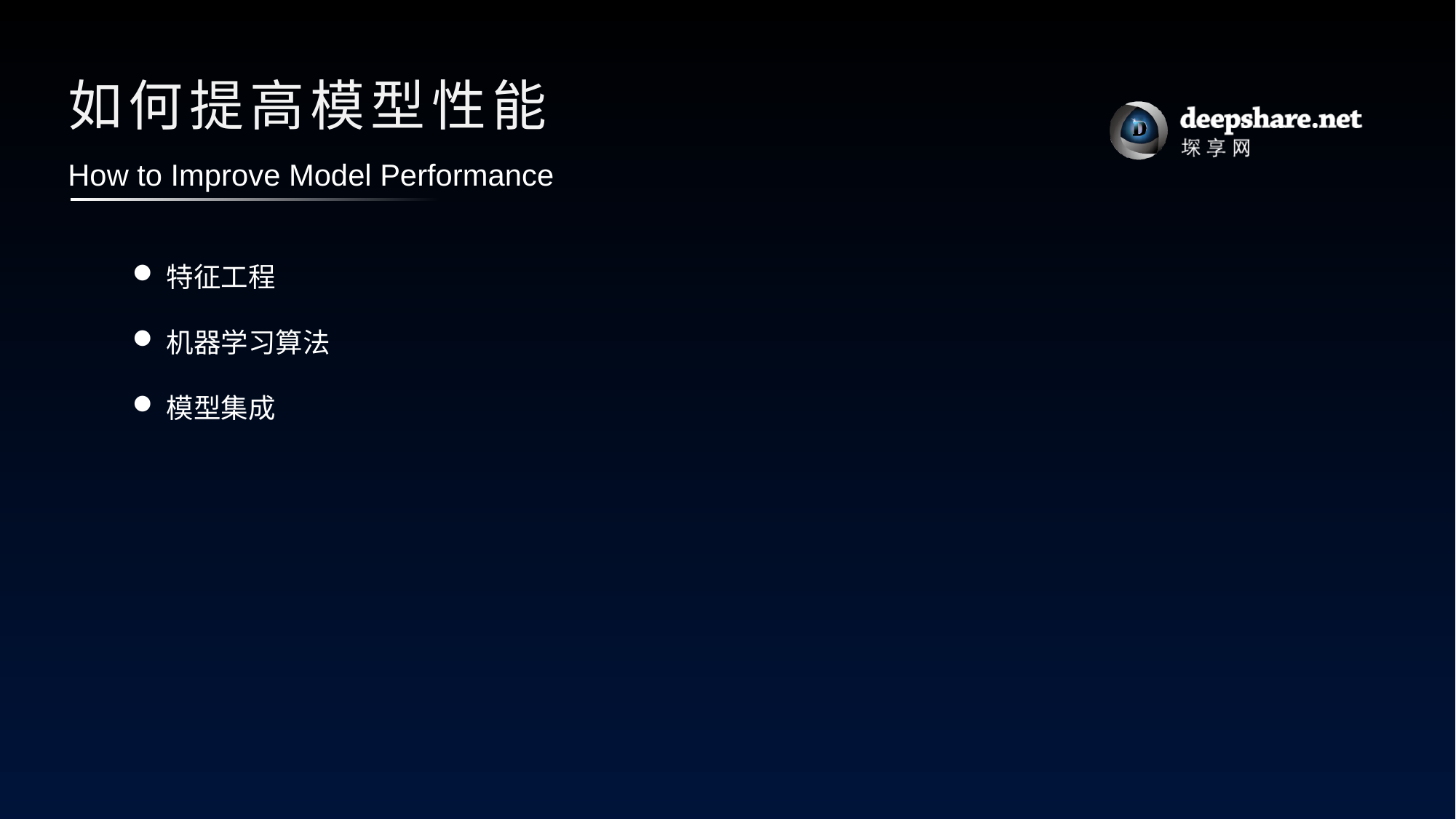

# 如何提高模型性能
How to Improve Model Performance
特征工程

机器学习算法

模型集成